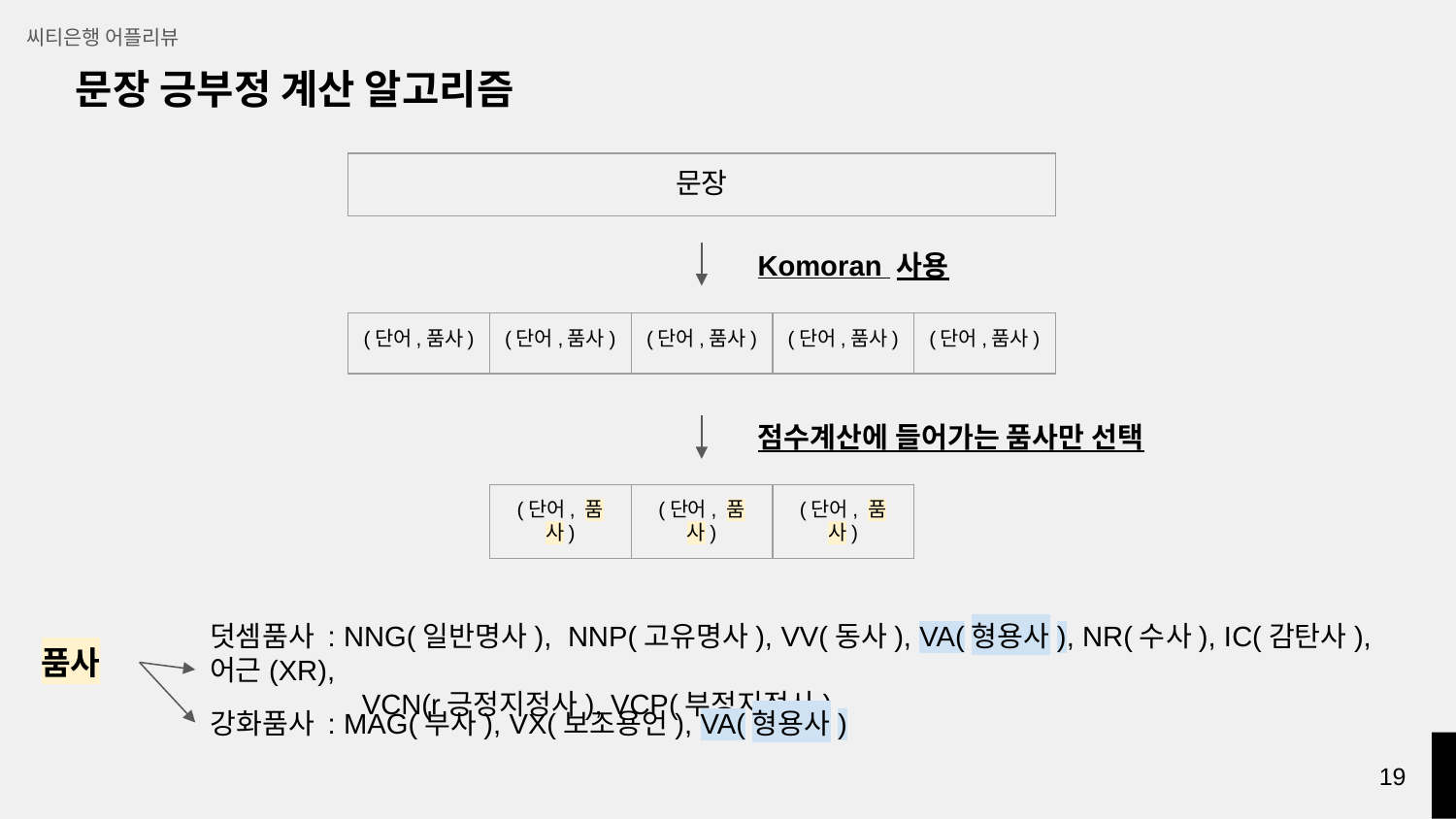

씨티은행 어플리뷰
문장 긍부정 계산 알고리즘
| 문장 |
| --- |
Komoran 사용
| (단어,품사) | (단어,품사) | (단어,품사) | (단어,품사) | (단어,품사) |
| --- | --- | --- | --- | --- |
점수계산에 들어가는 품사만 선택
| (단어, 품사) | (단어, 품사) | (단어, 품사) |
| --- | --- | --- |
덧셈품사 : NNG(일반명사),  NNP(고유명사), VV(동사), VA(형용사), NR(수사), IC(감탄사), 어근(XR),
                   VCN(r긍정지정사), VCP(부정지정사)
품사
강화품사 : MAG(부사), VX(보조용언), VA(형용사)
19